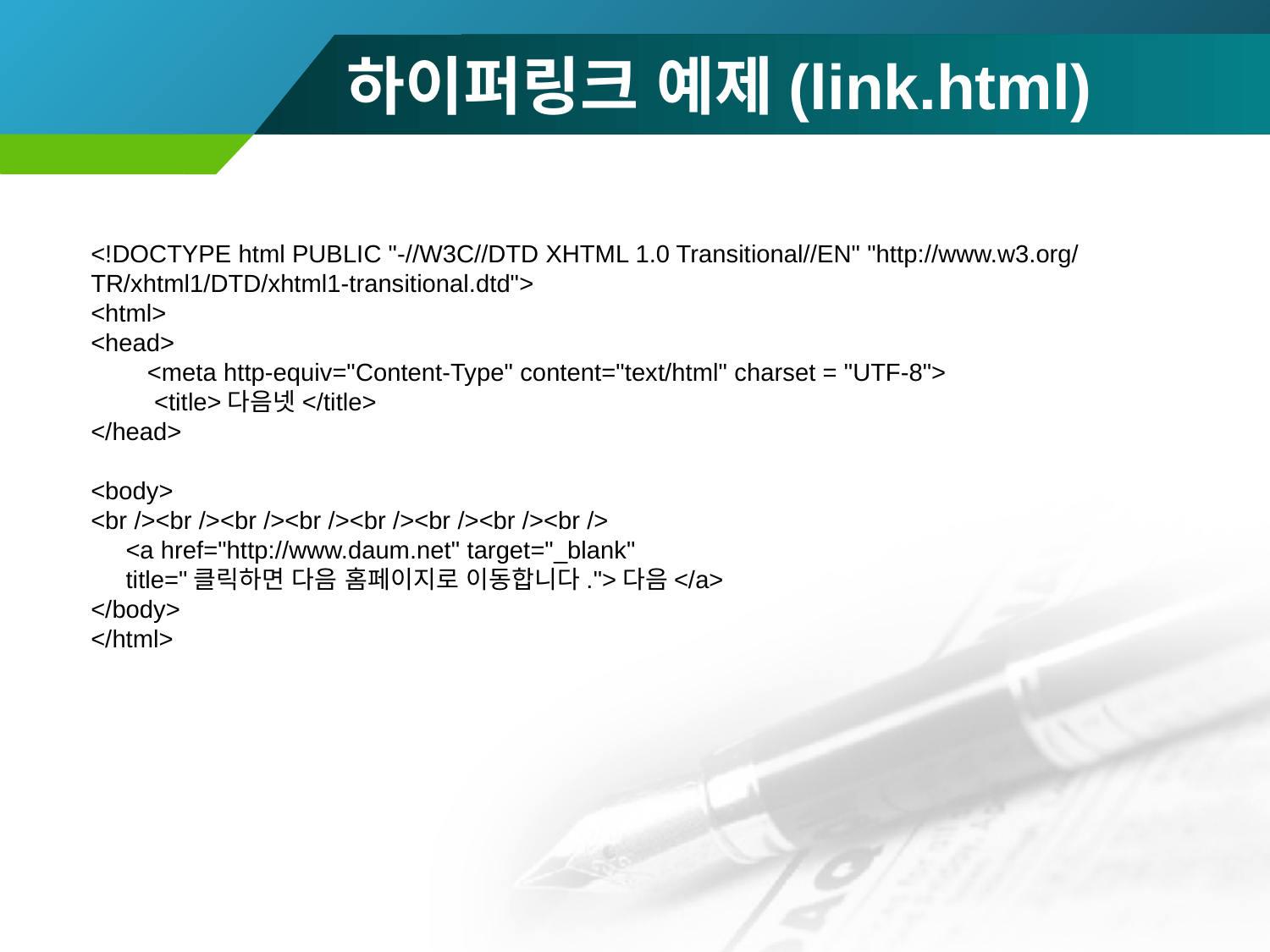

하이퍼링크 예제(link.html)
<!DOCTYPE html PUBLIC "-//W3C//DTD XHTML 1.0 Transitional//EN" "http://www.w3.org/TR/xhtml1/DTD/xhtml1-transitional.dtd">
<html>
<head>
	<meta http-equiv="Content-Type" content="text/html" charset = "UTF-8">
	 <title>다음넷</title>
</head>

<body>
<br /><br /><br /><br /><br /><br /><br /><br />
     <a href="http://www.daum.net" target="_blank"
     title="클릭하면 다음 홈페이지로 이동합니다.">다음</a>
</body>
</html>